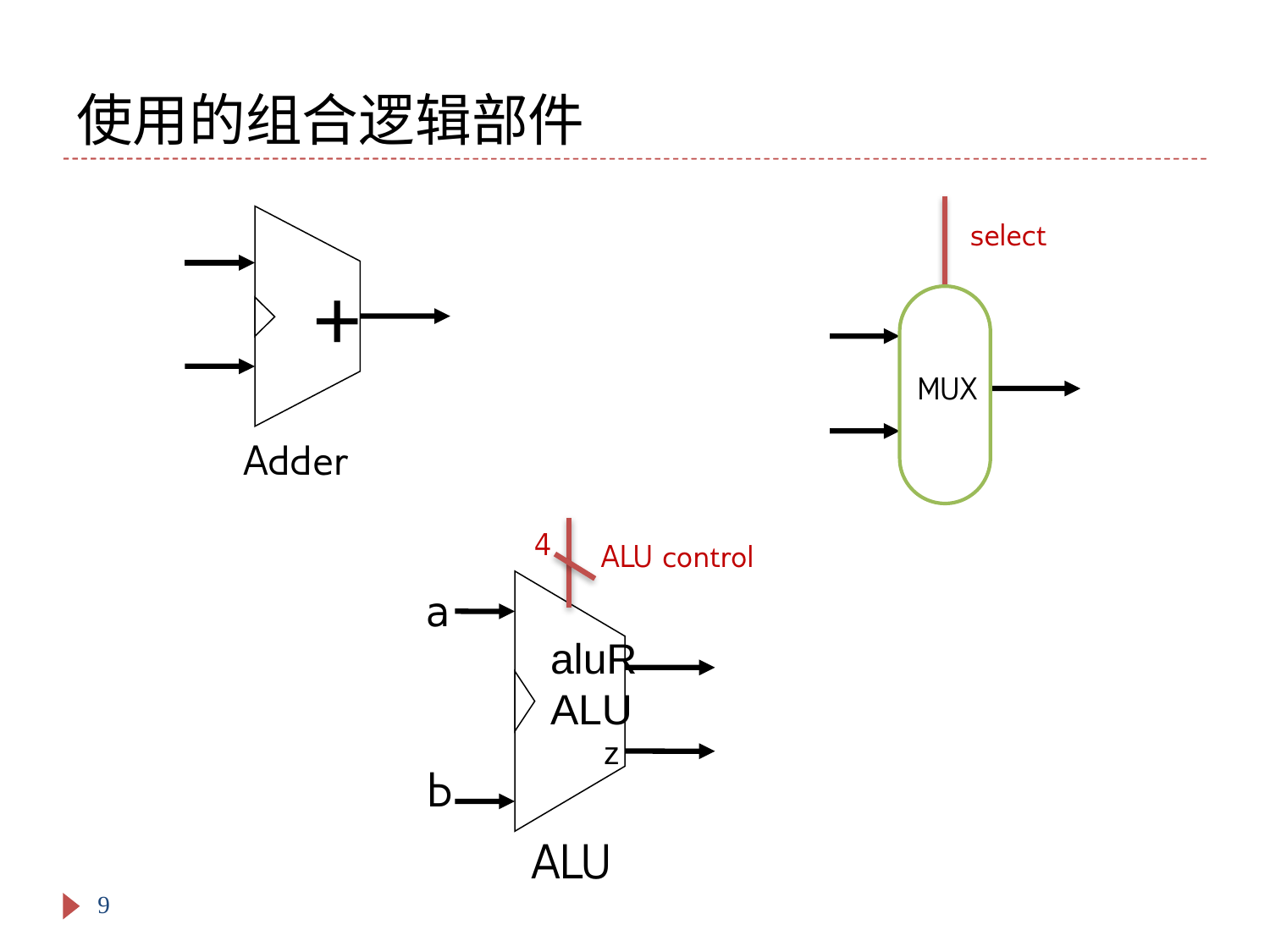

# 使用的组合逻辑部件
select

 +

MUX

Adder

4
ALU control
a

aluR
ALU
      z

b

ALU
9